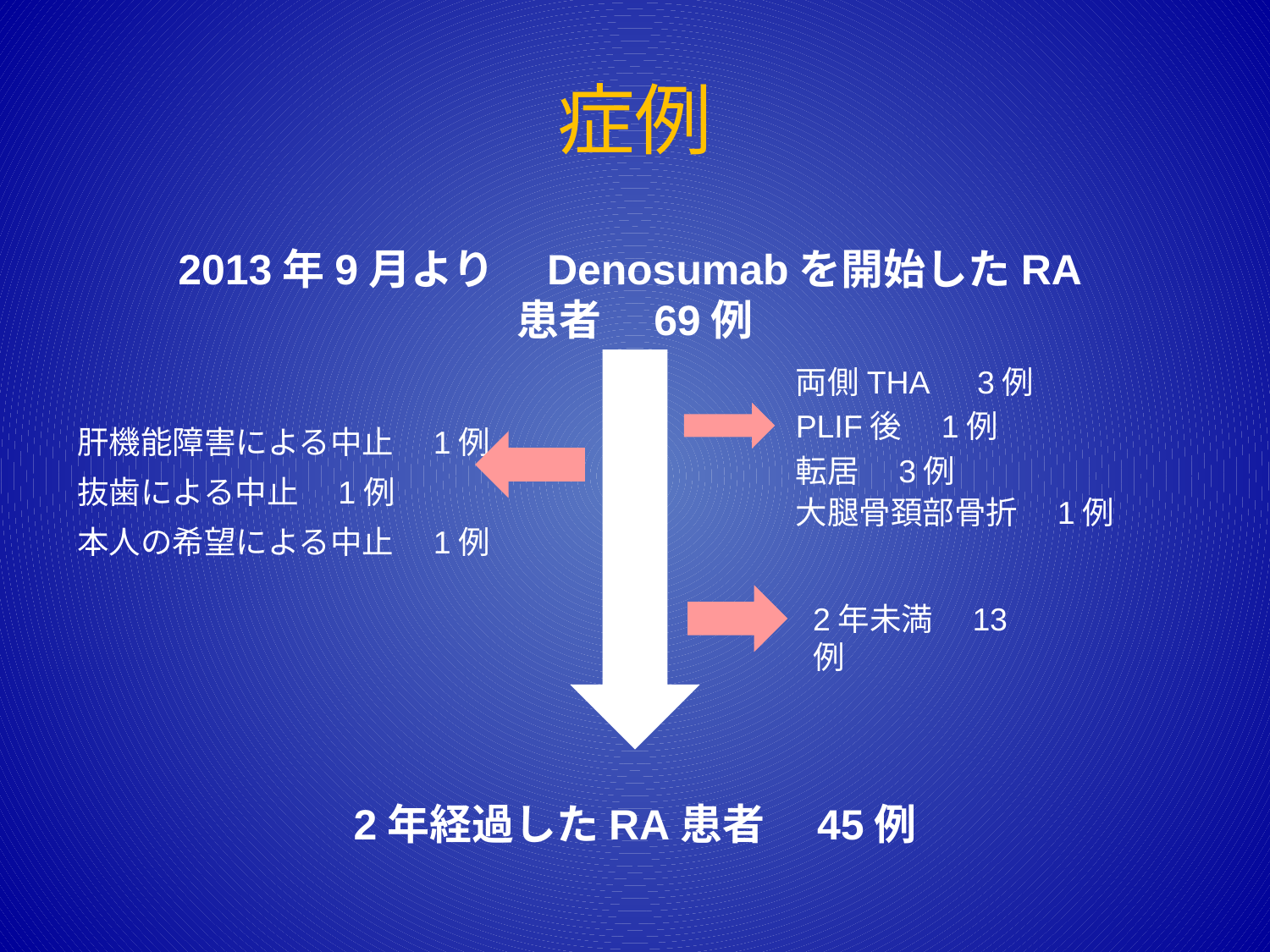

# 症例
2013年9月より　Denosumabを開始したRA患者　69例

両側THA　3例
PLIF後　1例

肝機能障害による中止　1例

転居　3例
抜歯による中止　1例
大腿骨頚部骨折　1例
本人の希望による中止　1例

2年未満　13例
2年経過したRA患者　45例